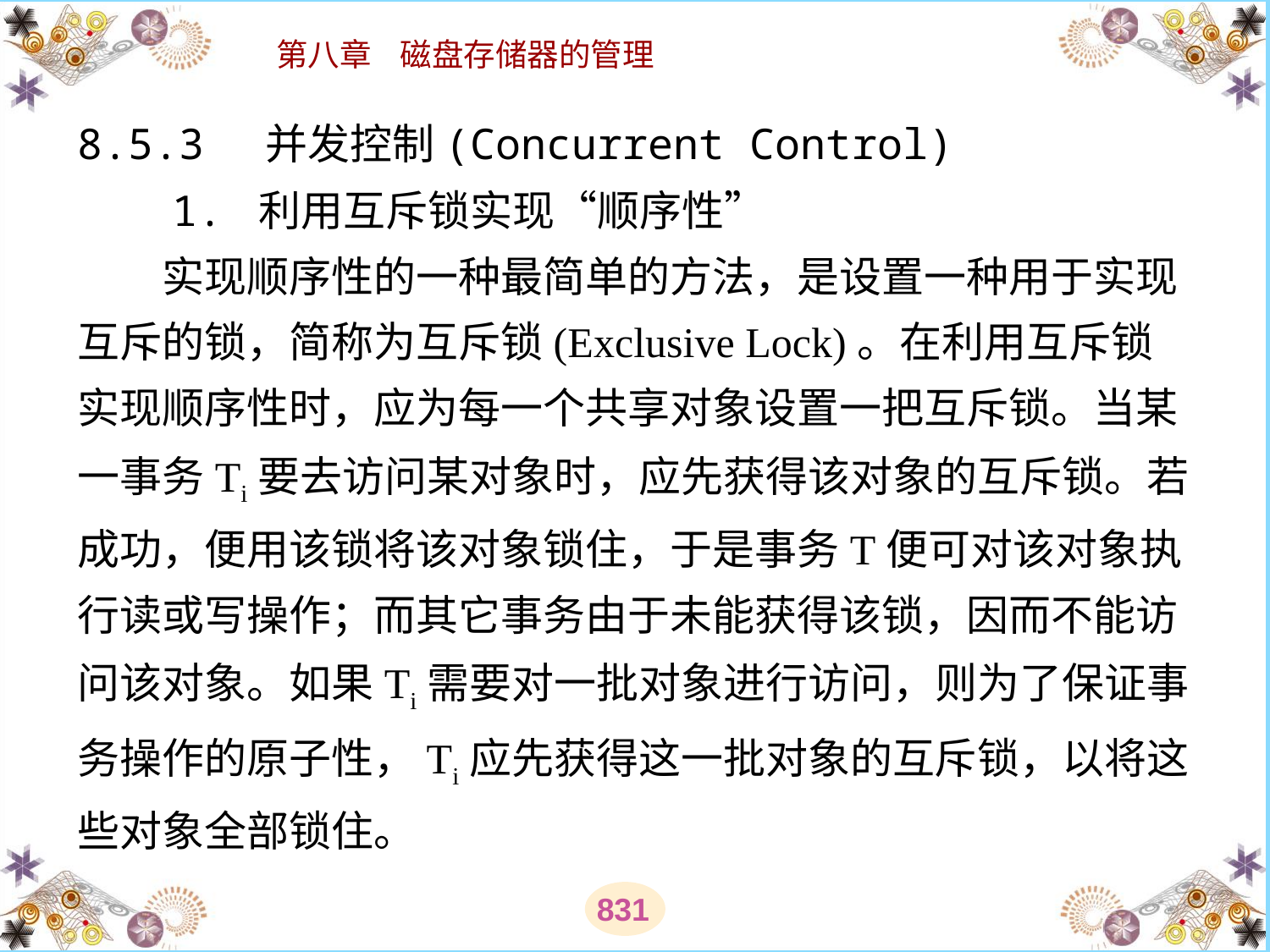

# 8.5.3  并发控制(Concurrent Control) 　　1. 利用互斥锁实现“顺序性” 　　实现顺序性的一种最简单的方法，是设置一种用于实现互斥的锁，简称为互斥锁(Exclusive Lock)。在利用互斥锁实现顺序性时，应为每一个共享对象设置一把互斥锁。当某一事务Ti要去访问某对象时，应先获得该对象的互斥锁。若成功，便用该锁将该对象锁住，于是事务T便可对该对象执行读或写操作；而其它事务由于未能获得该锁，因而不能访问该对象。如果Ti需要对一批对象进行访问，则为了保证事务操作的原子性，Ti应先获得这一批对象的互斥锁，以将这些对象全部锁住。